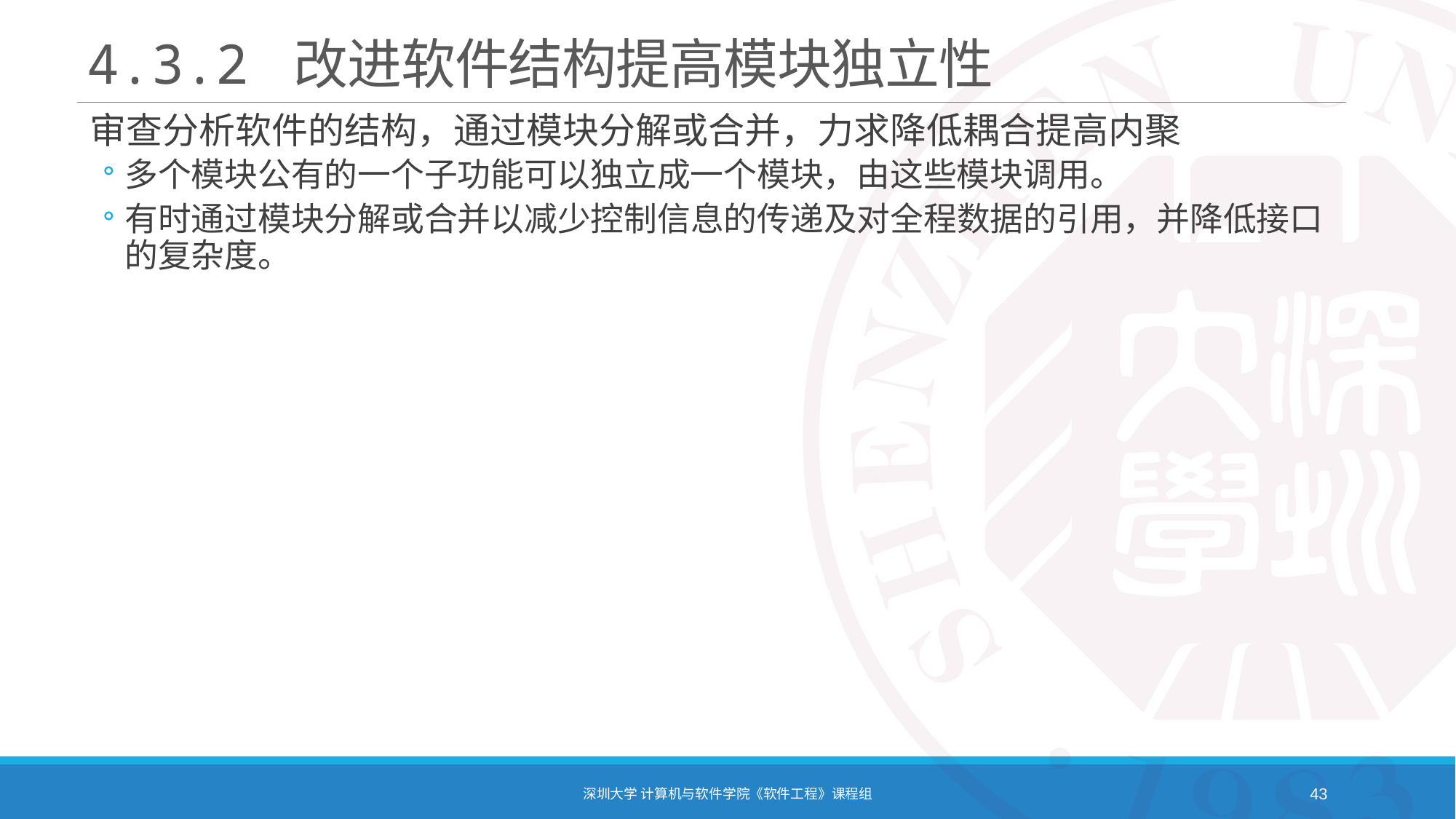

# 4.3.2 改进软件结构提高模块独立性
审查分析软件的结构，通过模块分解或合并，力求降低耦合提高内聚
多个模块公有的一个子功能可以独立成一个模块，由这些模块调用。
有时通过模块分解或合并以减少控制信息的传递及对全程数据的引用，并降低接口的复杂度。
深圳大学 计算机与软件学院《软件工程》课程组
43